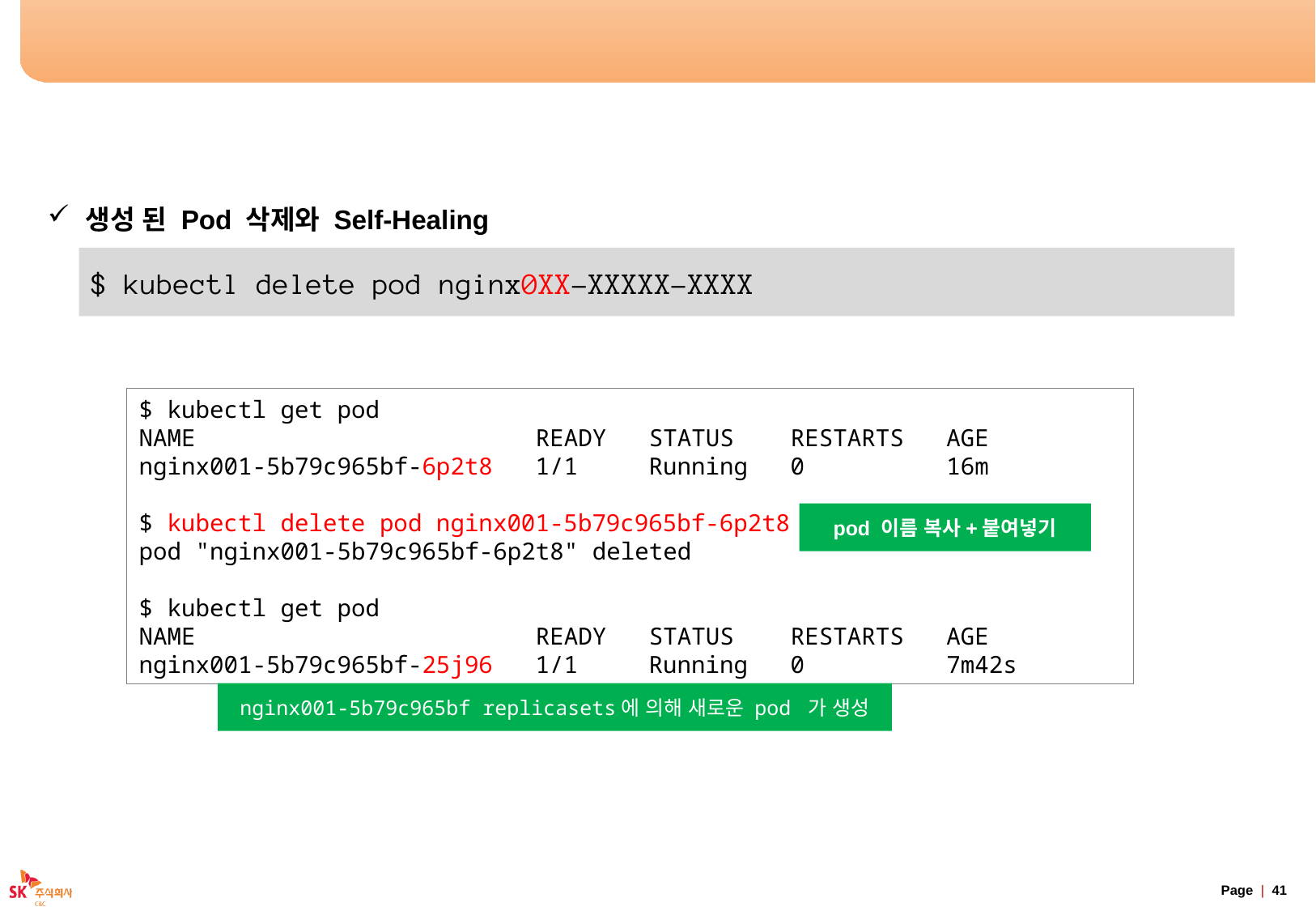

# Deployment 기능 실습
생성 된 Pod 삭제와 Self-Healing
$ kubectl delete pod nginx0XX-XXXXX-XXXX
$ kubectl get pod
NAME                        READY   STATUS    RESTARTS   AGE
nginx001-5b79c965bf-6p2t8   1/1     Running   0          16m

$ kubectl delete pod nginx001-5b79c965bf-6p2t8
pod "nginx001-5b79c965bf-6p2t8" deleted

$ kubectl get pod
NAME                        READY   STATUS    RESTARTS   AGE
nginx001-5b79c965bf-25j96   1/1     Running   0          7m42s
pod 이름 복사+붙여넣기
nginx001-5b79c965bf replicasets에 의해 새로운 pod 가 생성